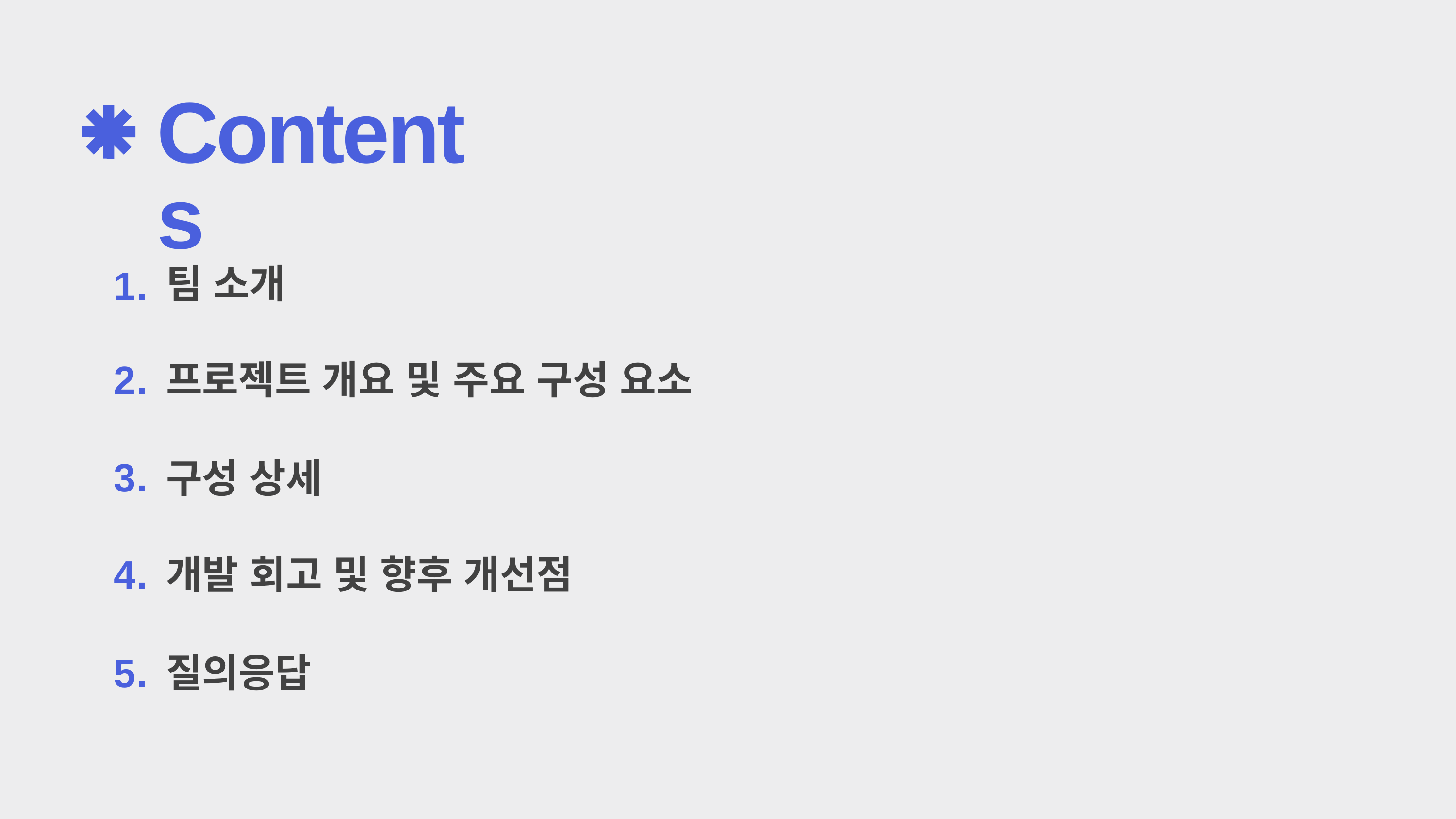

Contents

팀 소개
1.
2.
프로젝트 개요 및 주요 구성 요소
3.
구성 상세
4.
개발 회고 및 향후 개선점
5.
질의응답